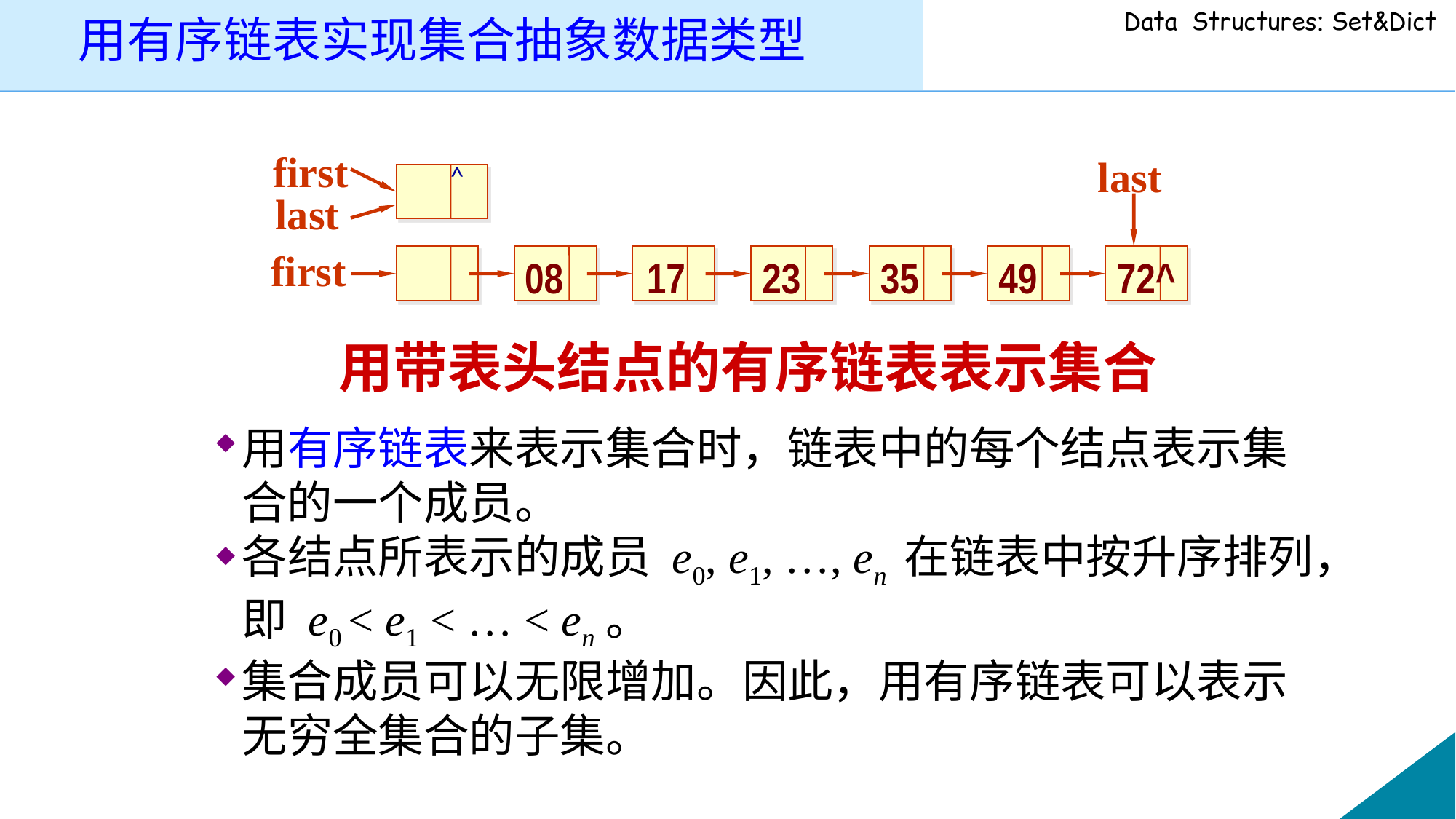

# 用有序链表实现集合抽象数据类型
first
       ^

first

08

17

23

35

49

72^

last
last

用带表头结点的有序链表表示集合
用有序链表来表示集合时，链表中的每个结点表示集合的一个成员。
各结点所表示的成员 e0, e1, …, en 在链表中按升序排列，即 e0 < e1 < … < en。
集合成员可以无限增加。因此，用有序链表可以表示无穷全集合的子集。